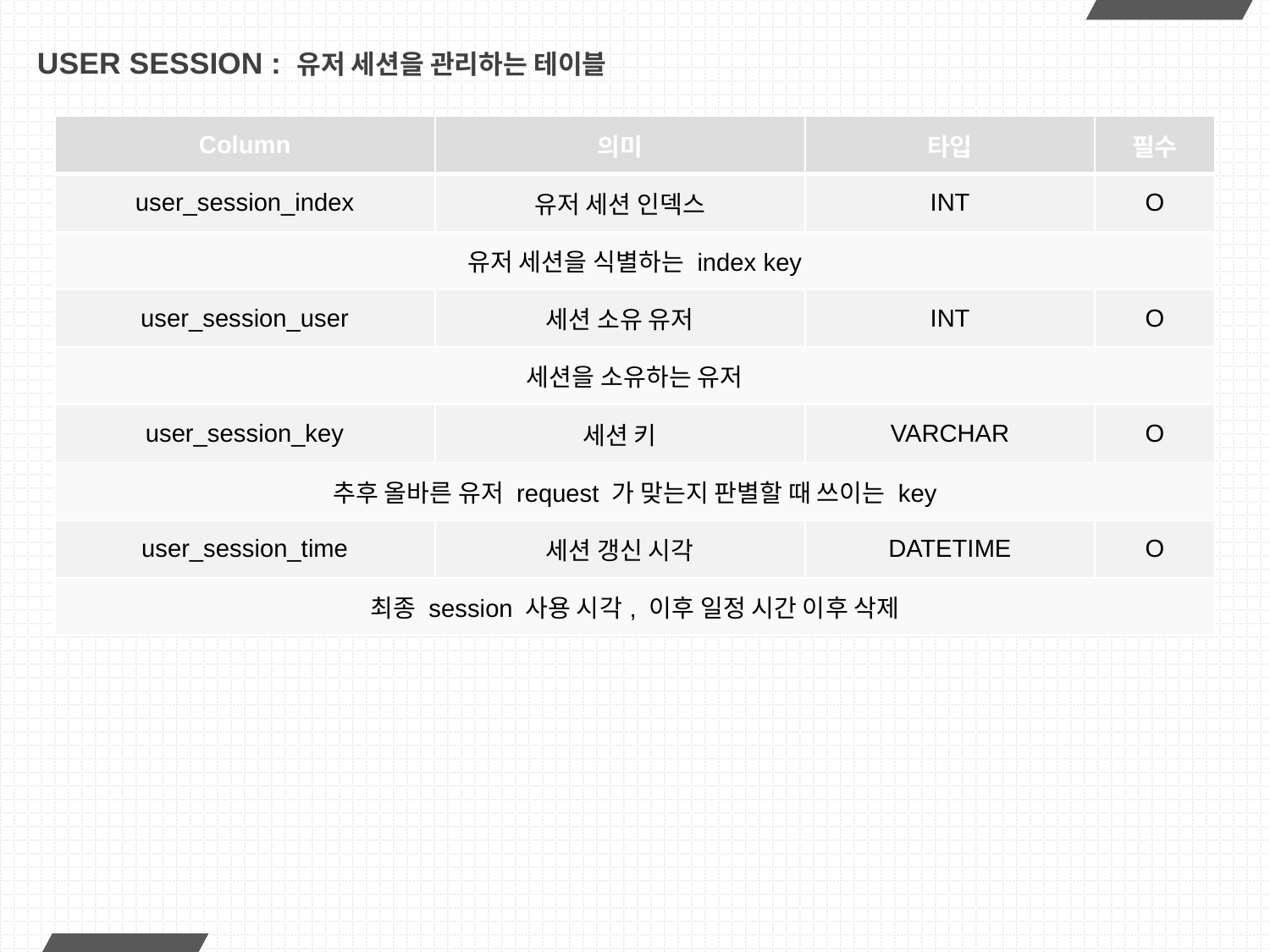

# USER SESSION : 유저 세션을 관리하는 테이블
| Column | 의미 | 타입 | 필수 |
| --- | --- | --- | --- |
| user\_session\_index | 유저 세션 인덱스 | INT | O |
| 유저 세션을 식별하는 index key |  |  |  |
| user\_session\_user | 세션 소유 유저 | INT | O |
| 세션을 소유하는 유저 |  |  |  |
| user\_session\_key | 세션 키 | VARCHAR | O |
| 추후 올바른 유저 request 가 맞는지 판별할 때 쓰이는 key |  |  |  |
| user\_session\_time | 세션 갱신 시각 | DATETIME | O |
| 최종 session 사용 시각, 이후 일정 시간 이후 삭제 |  |  |  |